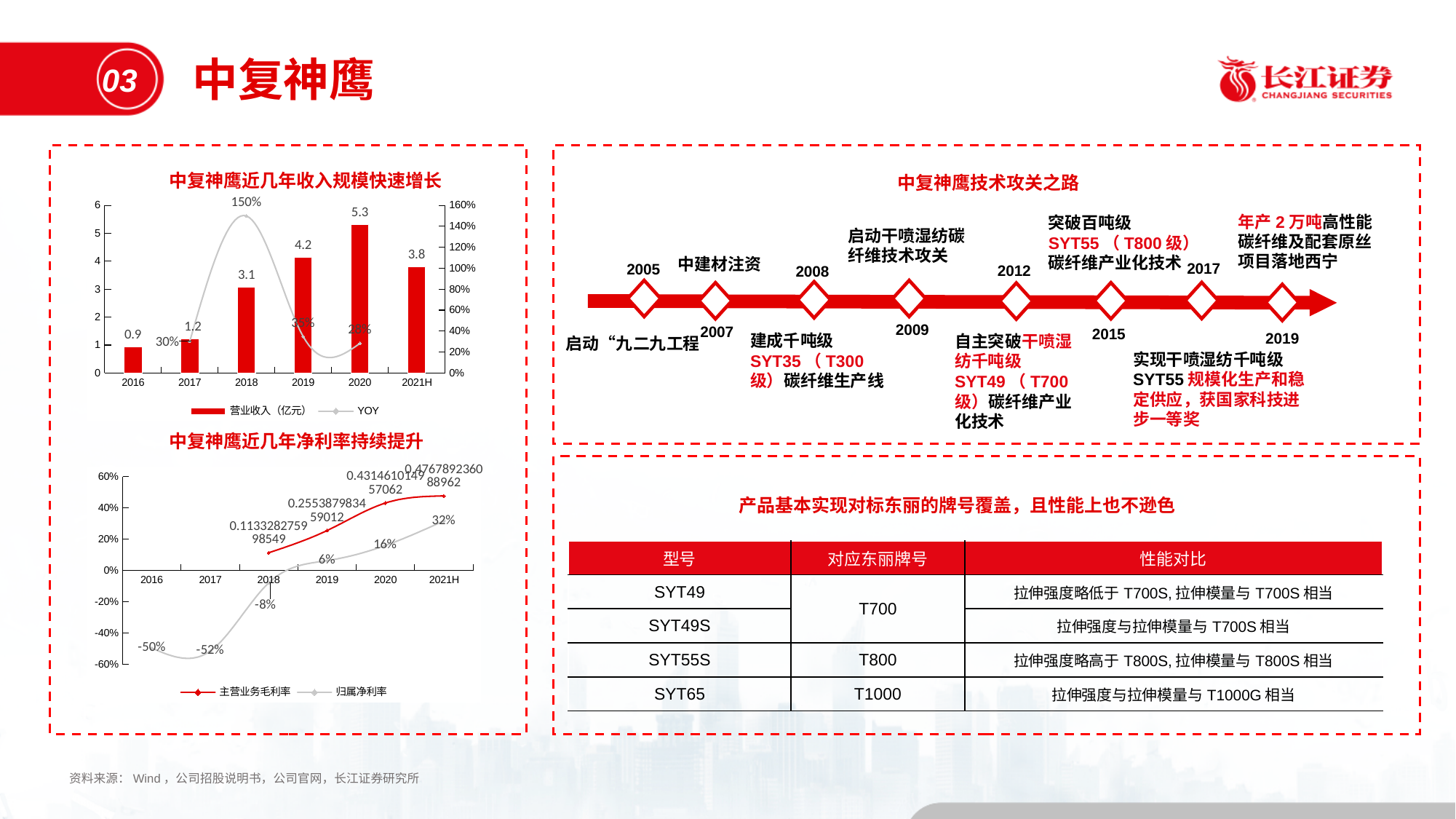

中复神鹰
03

中复神鹰近几年收入规模快速增长
中复神鹰技术攻关之路

### Chart

| Category | 营业收入（亿元） | YOY |
|---|---|---|
| 2016 | 0.9461 | None |
| 2017 | 1.2326 | 0.3028221118275023 |
| 2018 | 3.0795 | 1.4983774135972743 |
| 2019 | 4.151 | 0.3479460951453157 |
| 2020 | 5.3231 | 0.2823656950132498 |
| 2021H | 3.81086288297338 | None |
年产2万吨高性能碳纤维及配套原丝项目落地西宁
突破百吨级SYT55（T800级）碳纤维产业化技术
启动干喷湿纺碳纤维技术攻关
中建材注资
2017
2005
2012
2008

2009
2007
2015
自主突破干喷湿纺千吨级SYT49（T700级）碳纤维产业化技术
建成千吨级SYT35（T300级）碳纤维生产线
2019
启动“九二九工程
实现干喷湿纺千吨级SYT55规模化生产和稳定供应，获国家科技进步一等奖
中复神鹰近几年净利率持续提升

### Chart

| Category | 主营业务毛利率 | 归属净利率 |
|---|---|---|
| 2016 | None | -0.4962477539372159 |
| 2017 | None | -0.515008924225215 |
| 2018 | 0.11332827599854878 | -0.07949342425718461 |
| 2019 | 0.25538798345901237 | 0.06299686822452422 |
| 2020 | 0.43146101495706246 | 0.1601134677161804 |
| 2021H | 0.47678923608896195 | 0.3169536761337307 |
产品基本实现对标东丽的牌号覆盖，且性能上也不逊色
| 型号 | 对应东丽牌号 | 性能对比 |
| --- | --- | --- |
| SYT49 | T700 | 拉伸强度略低于T700S,拉伸模量与T700S相当 |
| SYT49S |  | 拉伸强度与拉伸模量与T700S相当 |
| SYT55S | T800 | 拉伸强度略高于T800S,拉伸模量与T800S相当 |
| SYT65 | T1000 | 拉伸强度与拉伸模量与T1000G相当 |
资料来源：Wind，公司招股说明书，公司官网，长江证券研究所